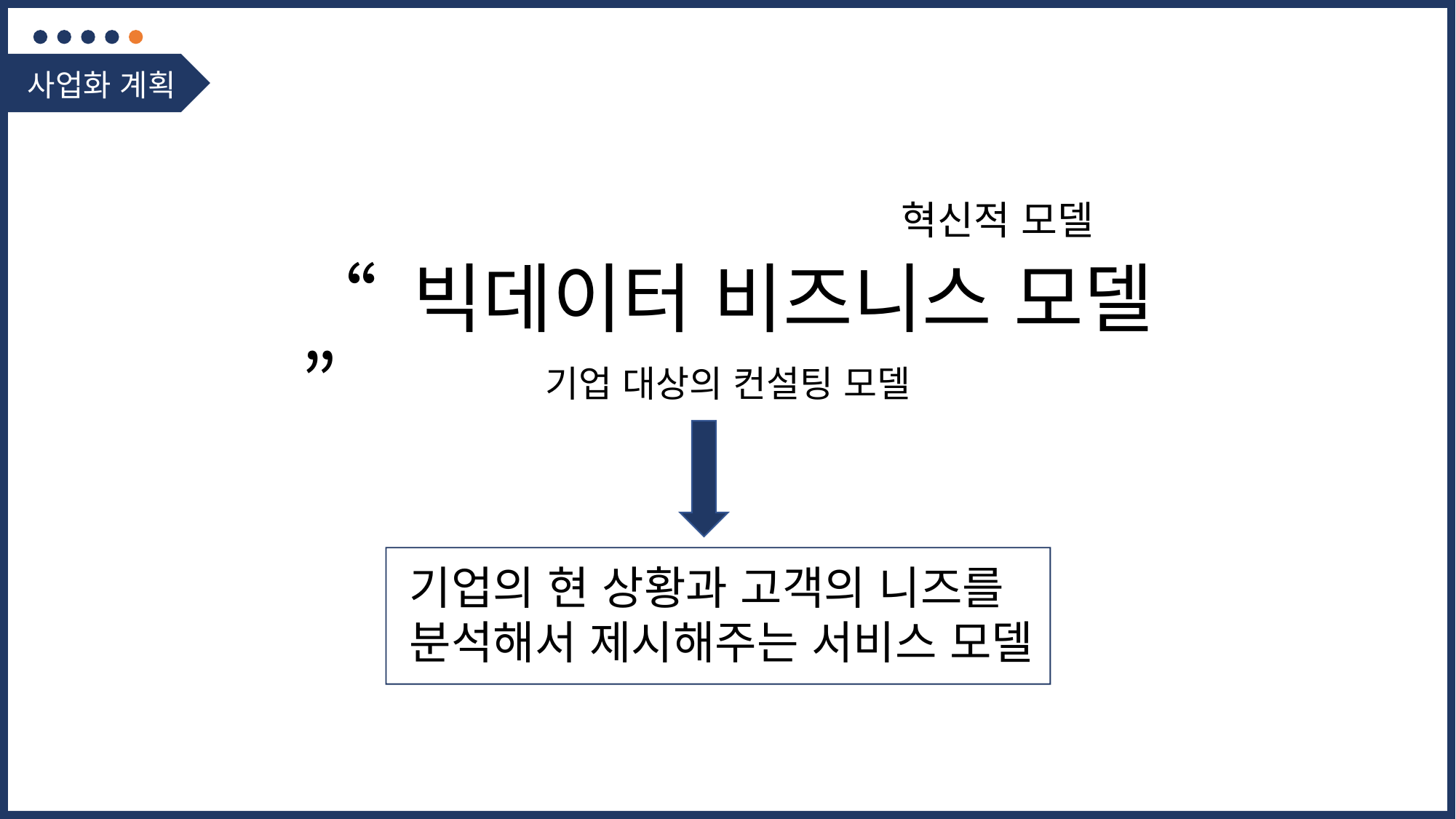

사업화 계획
혁신적 모델
“ 빅데이터 비즈니스 모델 ”
기업 대상의 컨설팅 모델

기업의 현 상황과 고객의 니즈를
분석해서 제시해주는 서비스 모델